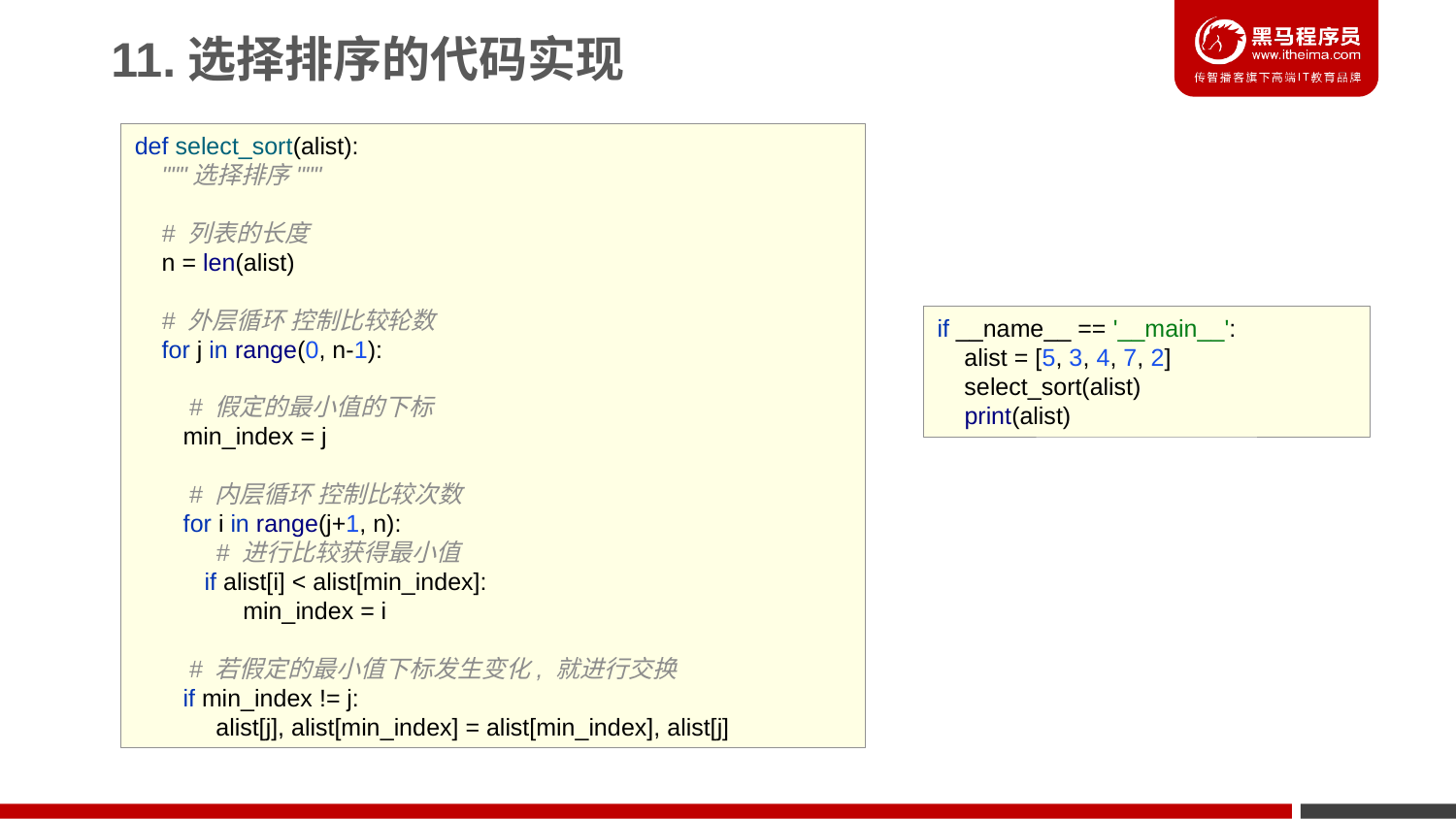

11.选择排序的代码实现
def select_sort(alist):
    """选择排序"""
    # 列表的长度
    n = len(alist)
    # 外层循环 控制比较轮数
    for j in range(0, n-1):
        # 假定的最小值的下标
        min_index = j
        # 内层循环 控制比较次数
        for i in range(j+1, n):
            # 进行比较获得最小值
            if alist[i] < alist[min_index]:
                min_index = i
        # 若假定的最小值下标发生变化, 就进行交换
        if min_index != j:
            alist[j], alist[min_index] = alist[min_index], alist[j]
if __name__ == '__main__':
    alist = [5, 3, 4, 7, 2]
    select_sort(alist)
    print(alist)